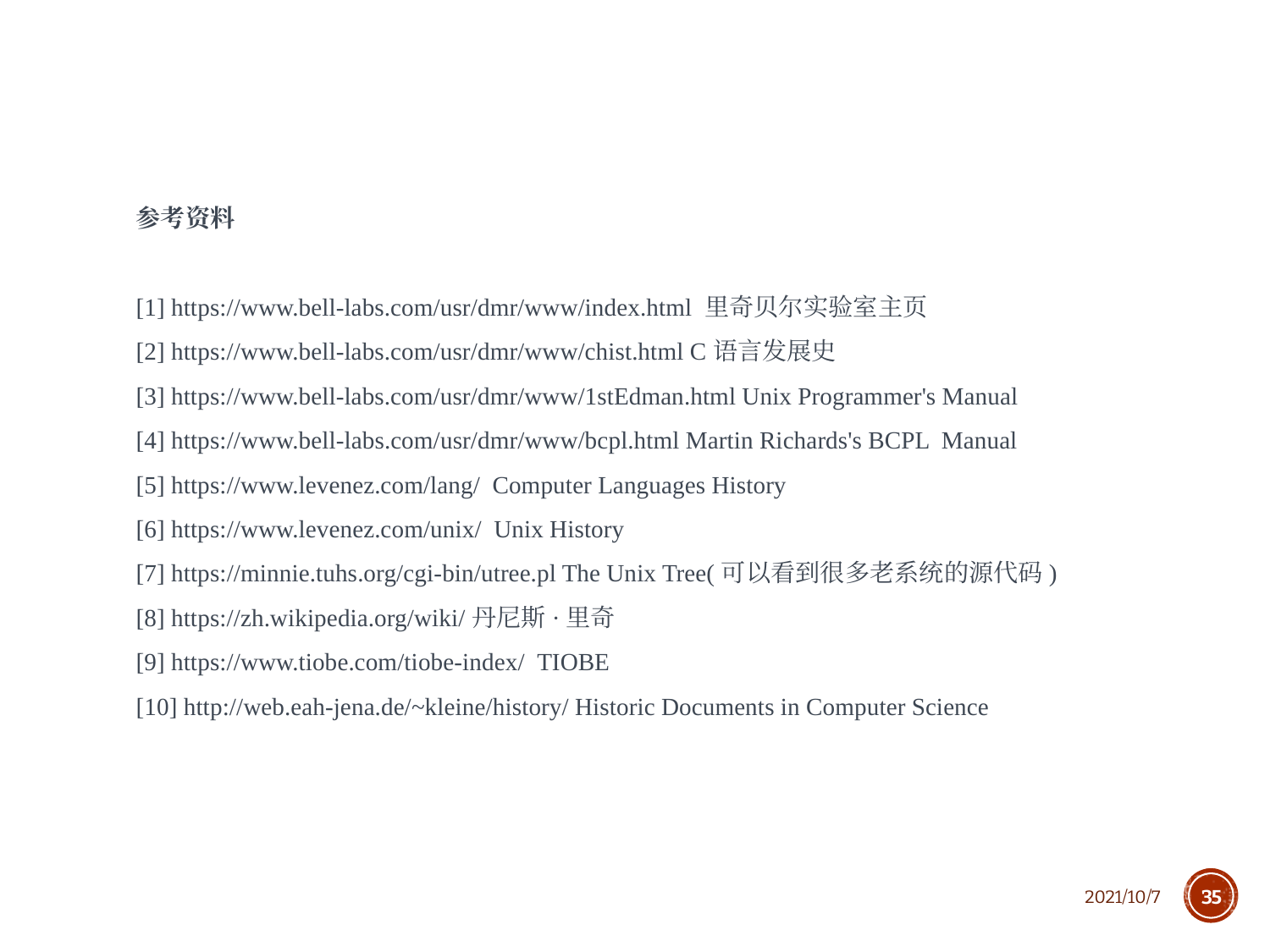

参考资料

[1] https://www.bell-labs.com/usr/dmr/www/index.html 里奇贝尔实验室主页
[2] https://www.bell-labs.com/usr/dmr/www/chist.html C语言发展史
[3] https://www.bell-labs.com/usr/dmr/www/1stEdman.html Unix Programmer's Manual
[4] https://www.bell-labs.com/usr/dmr/www/bcpl.html Martin Richards's BCPL  Manual
[5] https://www.levenez.com/lang/  Computer Languages History
[6] https://www.levenez.com/unix/  Unix History
[7] https://minnie.tuhs.org/cgi-bin/utree.pl The Unix Tree(可以看到很多老系统的源代码)
[8] https://zh.wikipedia.org/wiki/丹尼斯·里奇
[9] https://www.tiobe.com/tiobe-index/  TIOBE
[10] http://web.eah-jena.de/~kleine/history/ Historic Documents in Computer Science
2021/10/7
35